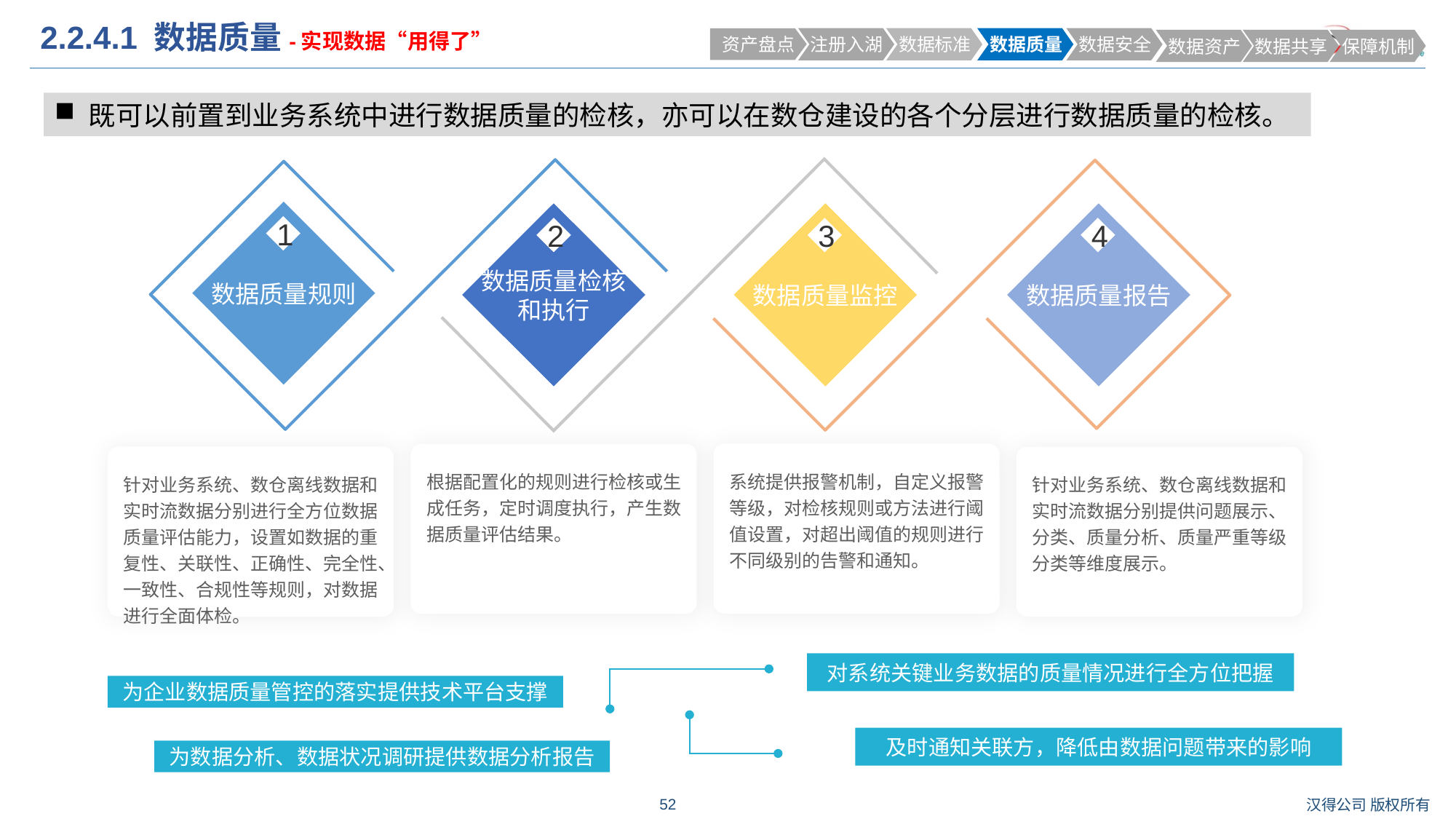

# 2.2.4.1 数据质量-实现数据“用得了”
  资产盘点
  注册入湖
  数据标准
  数据质量
  数据安全
  数据资产
  数据共享
  保障机制

既可以前置到业务系统中进行数据质量的检核，亦可以在数仓建设的各个分层进行数据质量的检核。

数据质量规则
数据质量检核和执行
数据质量监控
数据质量报告
1
2
3
4

系统提供报警机制，自定义报警等级，对检核规则或方法进行阈值设置，对超出阈值的规则进行不同级别的告警和通知。
根据配置化的规则进行检核或生成任务，定时调度执行，产生数据质量评估结果。
针对业务系统、数仓离线数据和实时流数据分别进行全方位数据质量评估能力，设置如数据的重复性、关联性、正确性、完全性、一致性、合规性等规则，对数据进行全面体检。
针对业务系统、数仓离线数据和实时流数据分别提供问题展示、分类、质量分析、质量严重等级分类等维度展示。

对系统关键业务数据的质量情况进行全方位把握

为企业数据质量管控的落实提供技术平台支撑

及时通知关联方，降低由数据问题带来的影响
为数据分析、数据状况调研提供数据分析报告